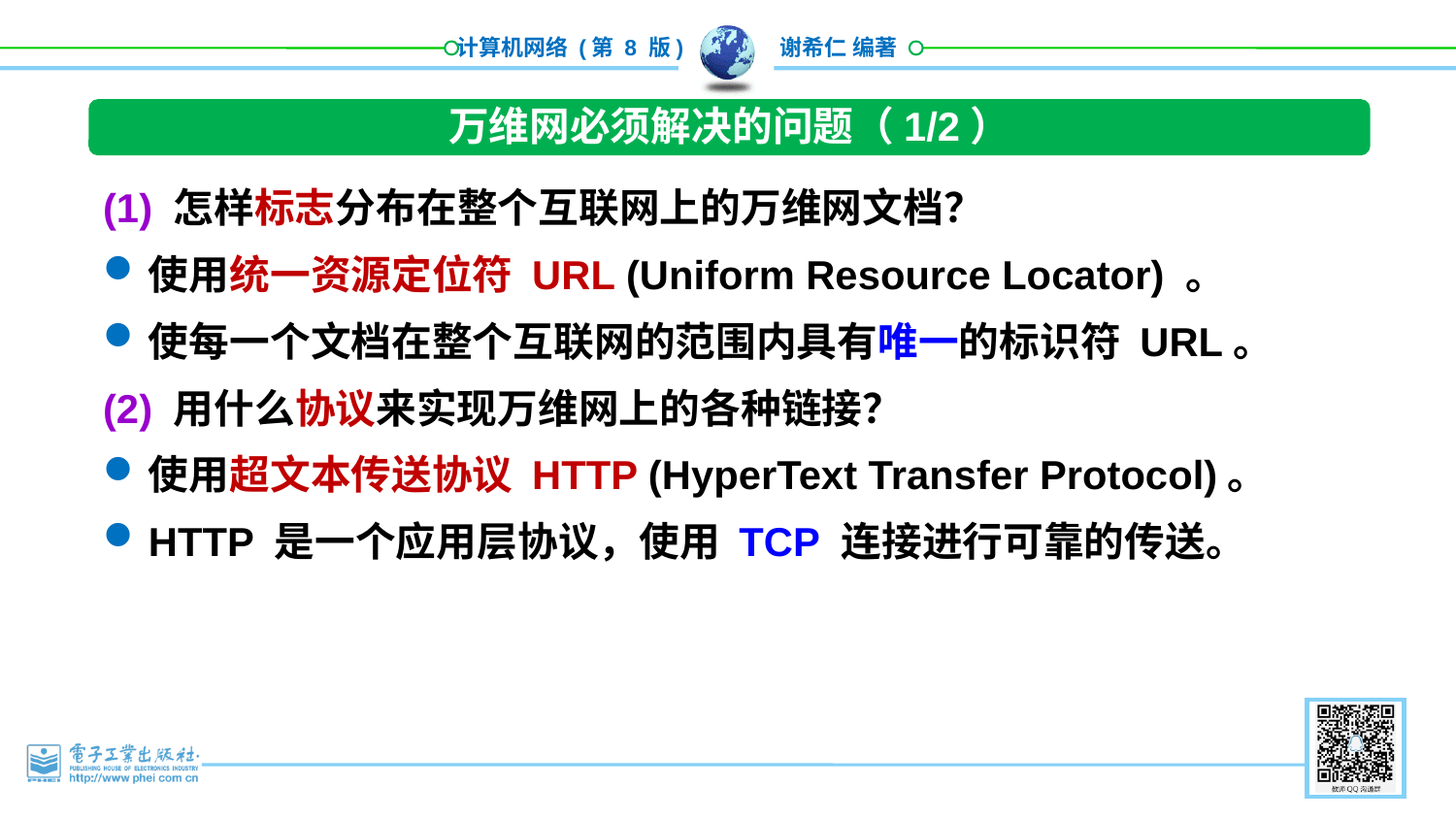

万维网必须解决的问题（1/2）

(1) 怎样标志分布在整个互联网上的万维网文档？
使用统一资源定位符 URL (Uniform Resource Locator) 。
使每一个文档在整个互联网的范围内具有唯一的标识符 URL。
(2) 用什么协议来实现万维网上的各种链接？
使用超文本传送协议 HTTP (HyperText Transfer Protocol)。
HTTP 是一个应用层协议，使用 TCP 连接进行可靠的传送。